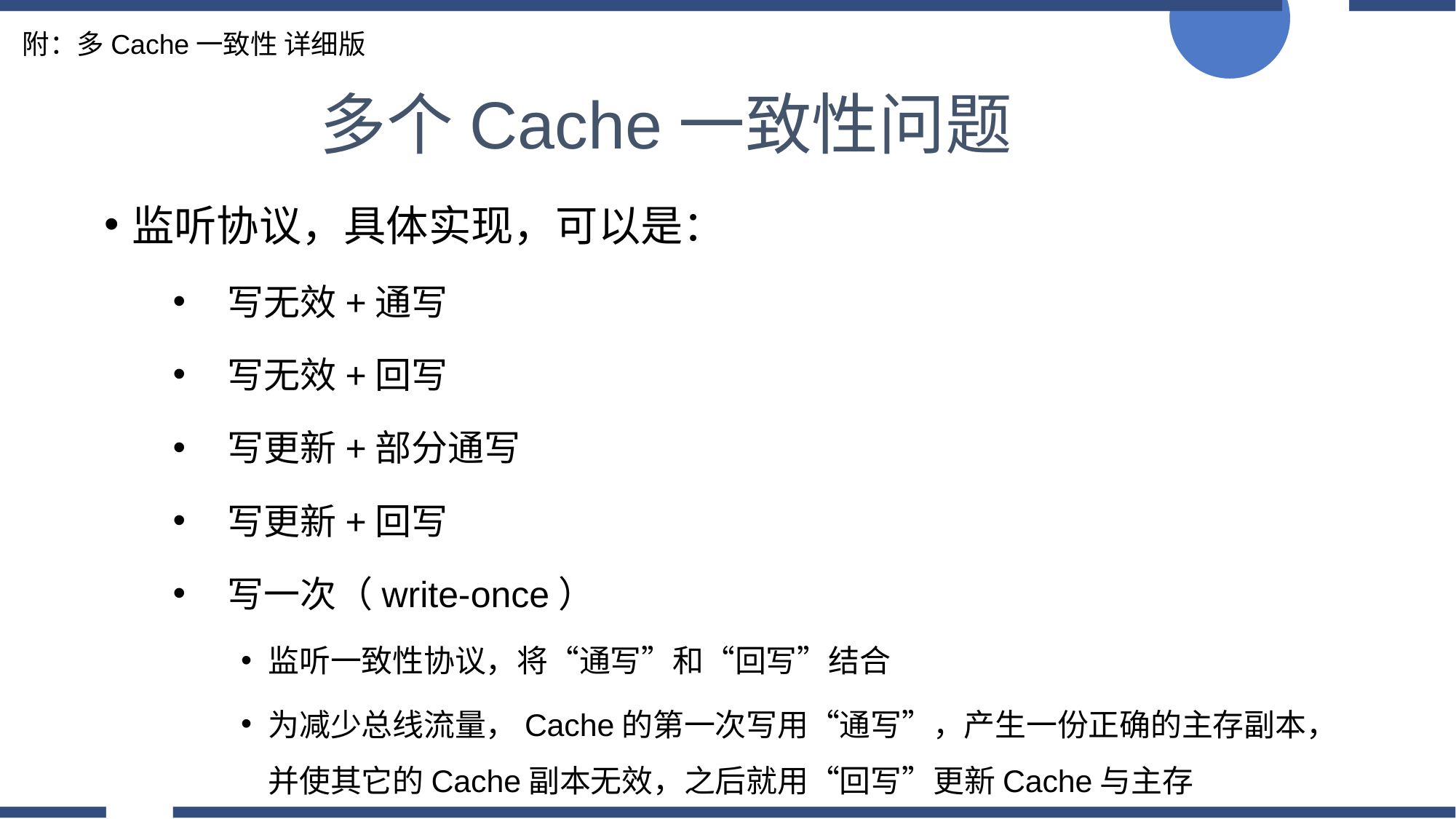

附：多Cache一致性 详细版
多个Cache一致性问题
监听协议，具体实现，可以是：
写无效+通写
写无效+回写
写更新+部分通写
写更新+回写
写一次（write-once）
监听一致性协议，将“通写”和“回写”结合
为减少总线流量，Cache的第一次写用“通写”，产生一份正确的主存副本，并使其它的Cache副本无效，之后就用“回写”更新Cache与主存